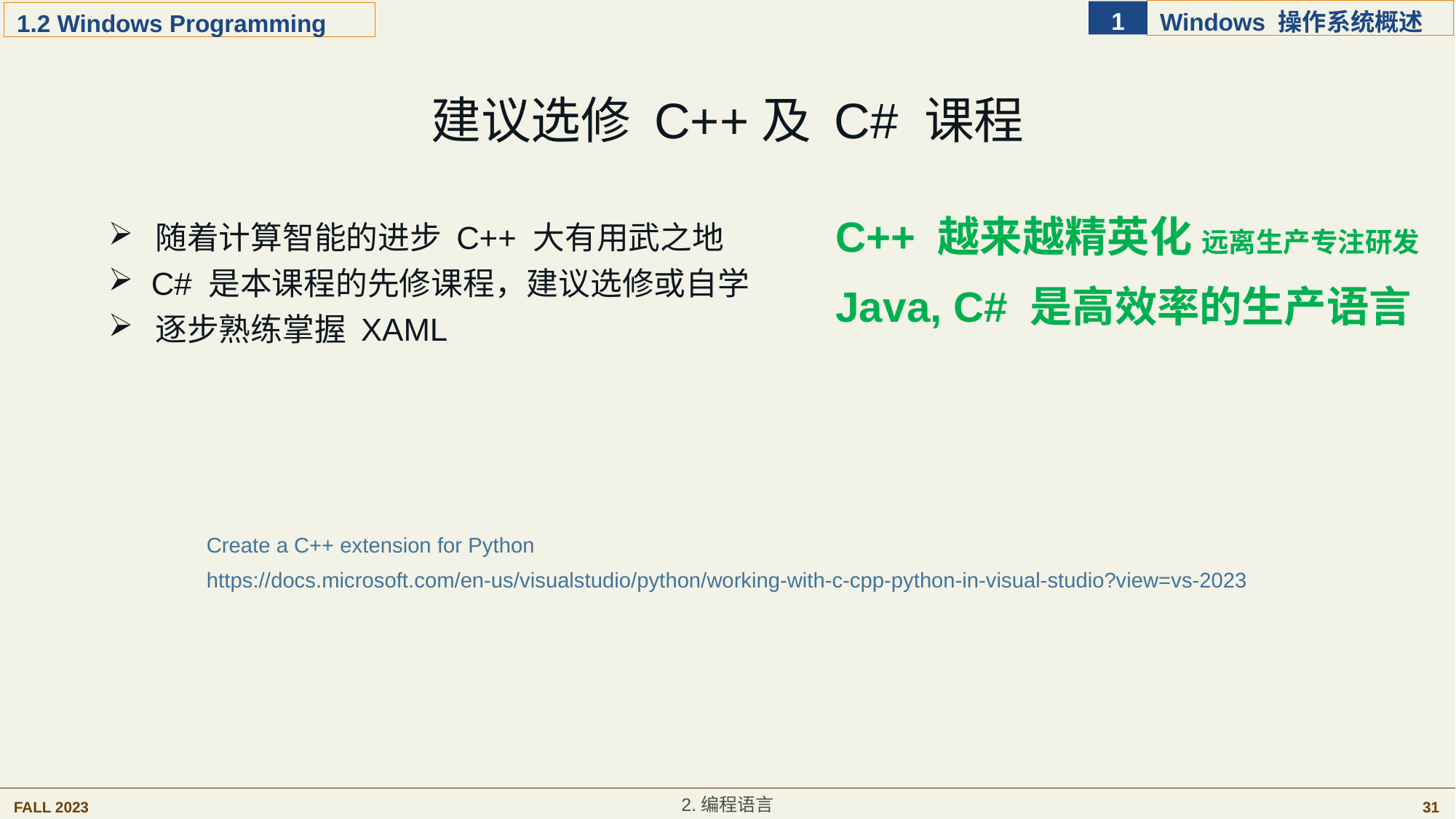

建议选修 C++及 C# 课程
C++ 越来越精英化 远离生产专注研发
Java, C# 是高效率的生产语言
  随着计算智能的进步 C++ 大有用武之地
  C# 是本课程的先修课程，建议选修或自学
  逐步熟练掌握 XAML

Create a C++ extension for Python
https://docs.microsoft.com/en-us/visualstudio/python/working-with-c-cpp-python-in-visual-studio?view=vs-2023
2.编程语言